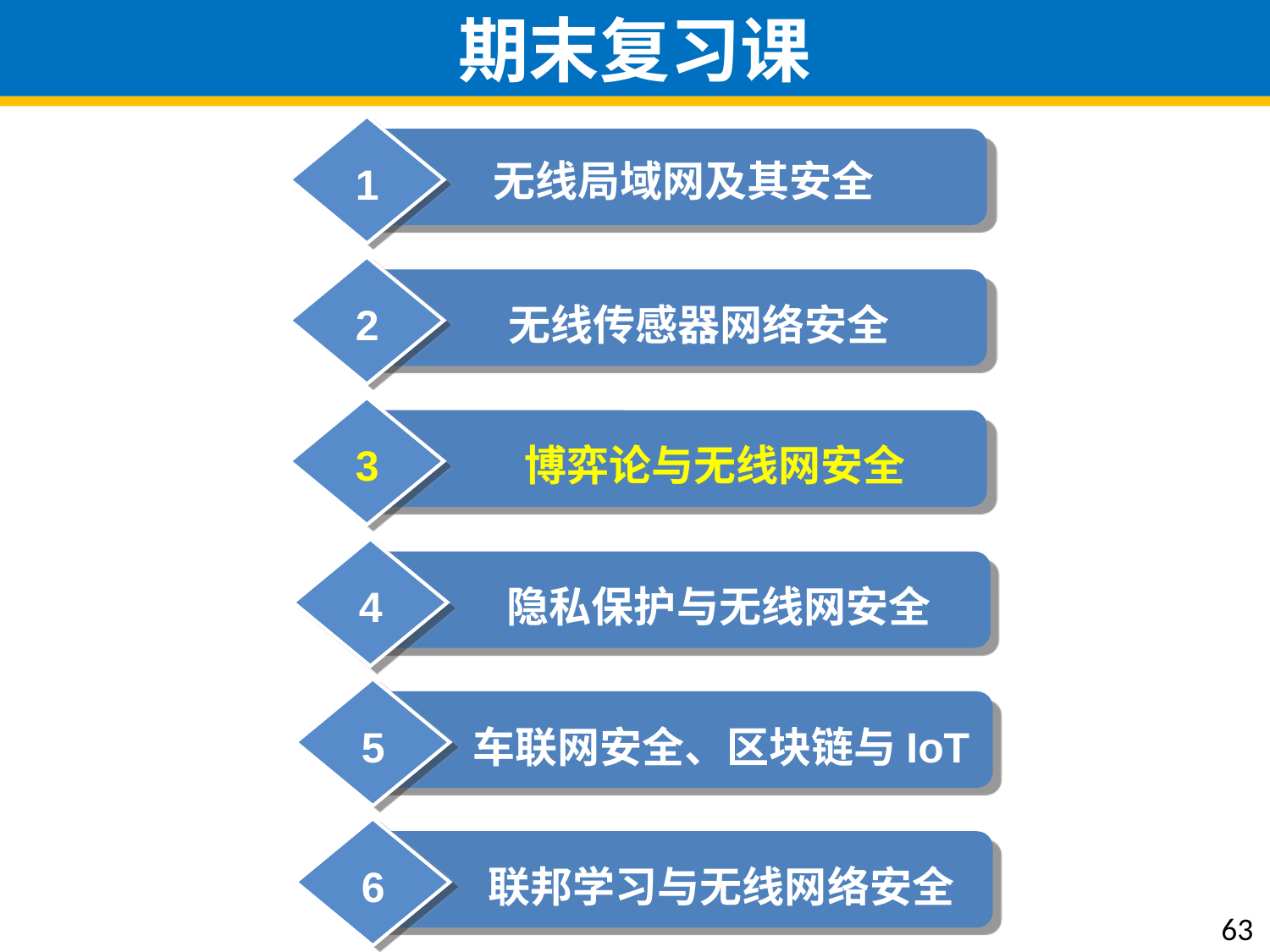

# 期末复习课

无线局域网及其安全
1

无线传感器网络安全
2

博弈论与无线网安全
3

隐私保护与无线网安全
4

车联网安全、区块链与IoT
5

联邦学习与无线网络安全
6
63